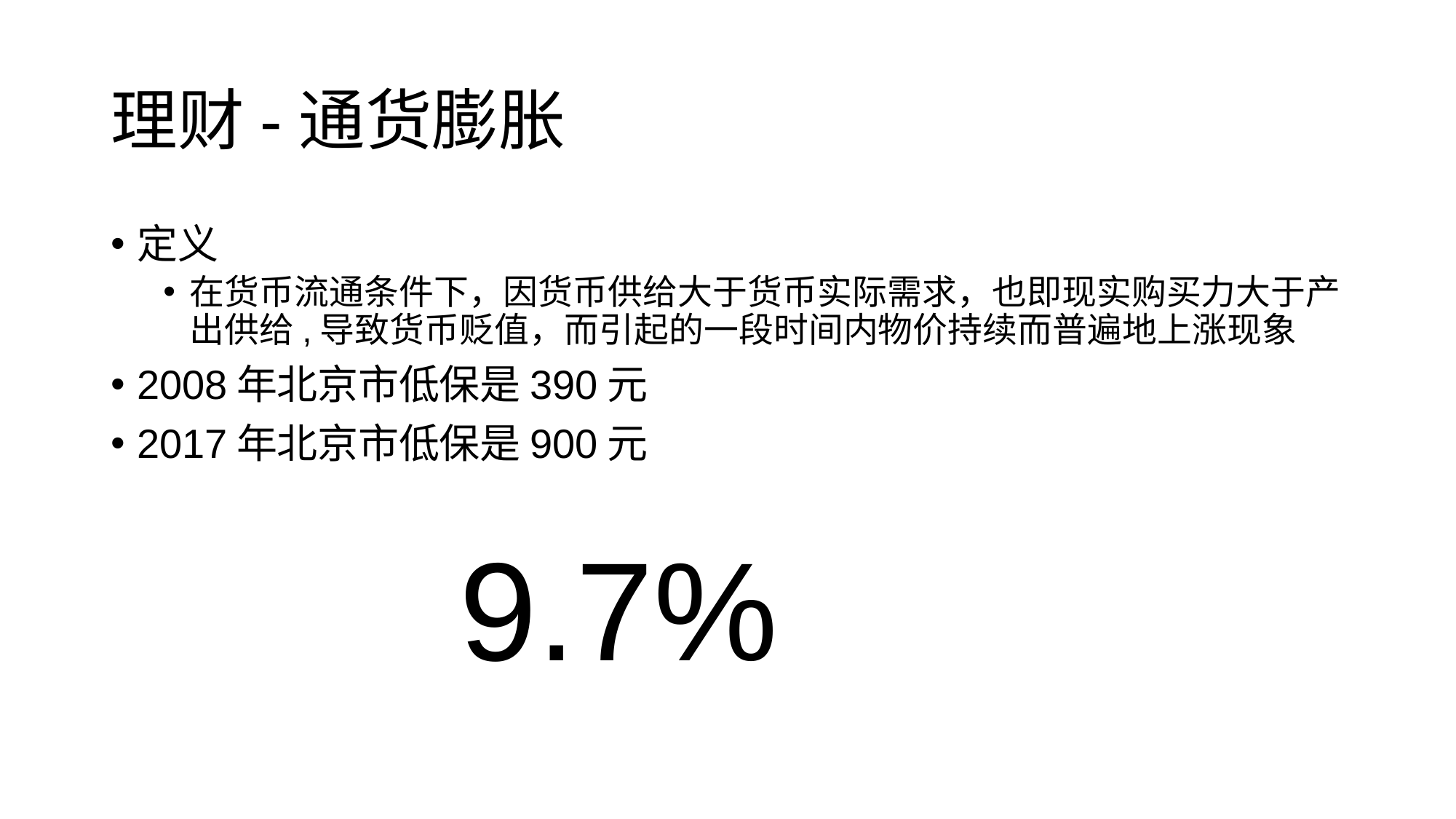

# 理财-通货膨胀
定义
在货币流通条件下，因货币供给大于货币实际需求，也即现实购买力大于产出供给,导致货币贬值，而引起的一段时间内物价持续而普遍地上涨现象
2008年北京市低保是390元
2017年北京市低保是900元

         9.7%